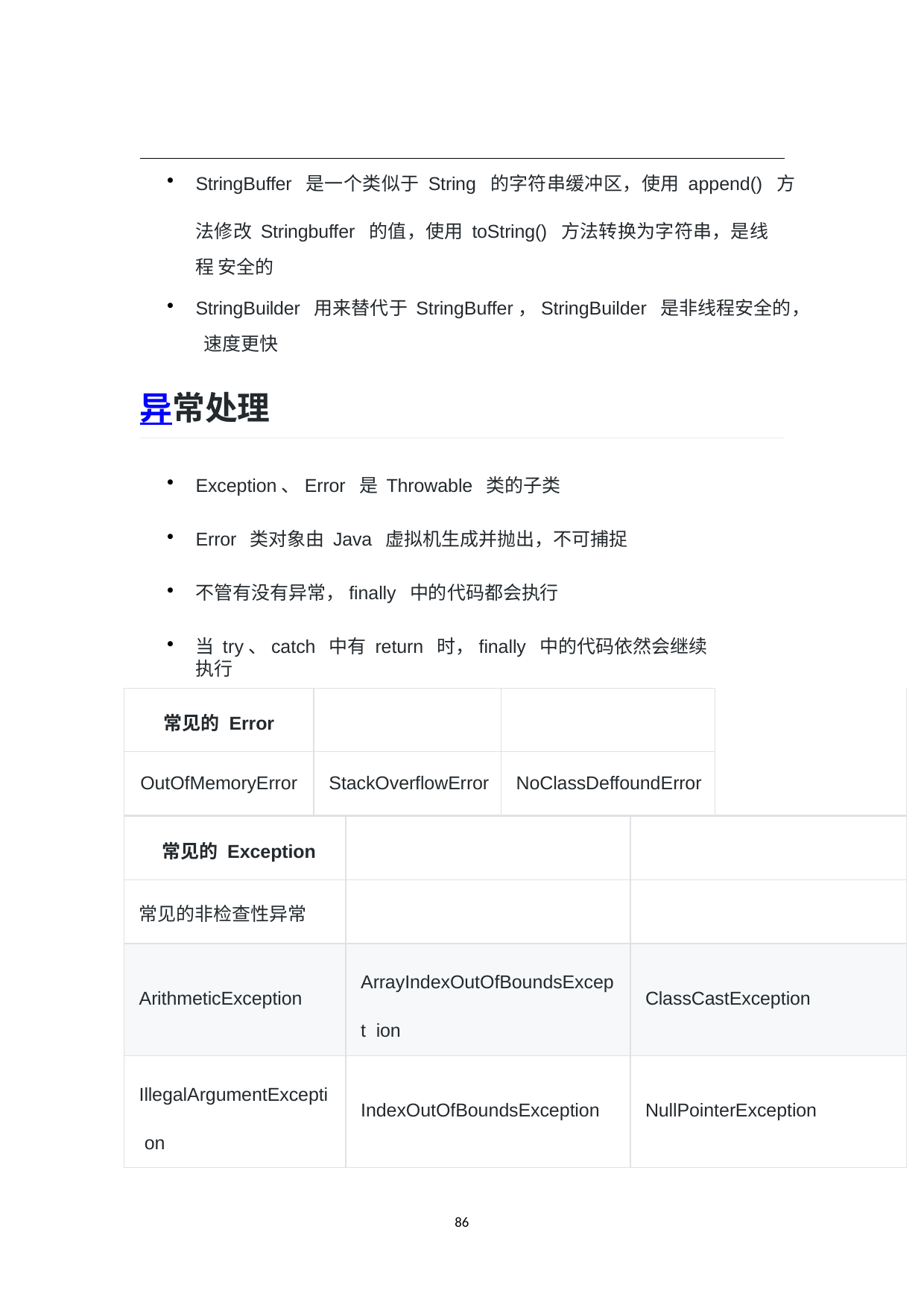

StringBuffer 是一个类似于 String 的字符串缓冲区，使用 append() 方
法修改 Stringbuffer 的值，使用 toString() 方法转换为字符串，是线程 安全的
StringBuilder 用来替代于 StringBuffer，StringBuilder 是非线程安全的，  速度更快
异常处理

Exception、Error 是 Throwable 类的子类

Error 类对象由 Java 虚拟机生成并抛出，不可捕捉

不管有没有异常，finally 中的代码都会执行

当 try、catch 中有 return 时，finally 中的代码依然会继续执行
| 常见的 Error |  |  |  |  |  |
| --- | --- | --- | --- | --- | --- |
| OutOfMemoryError | StackOverflowError |  | NoClassDeffoundError |  |  |
| 常见的Exception |  |  |  |  |  |
| 常见的非检查性异常 |  |  |  |  |  |
| ArithmeticException |  | ArrayIndexOutOfBoundsExcept ion |  | ClassCastException |  |
| IllegalArgumentExcepti on |  | IndexOutOfBoundsException |  | NullPointerException |  |
86